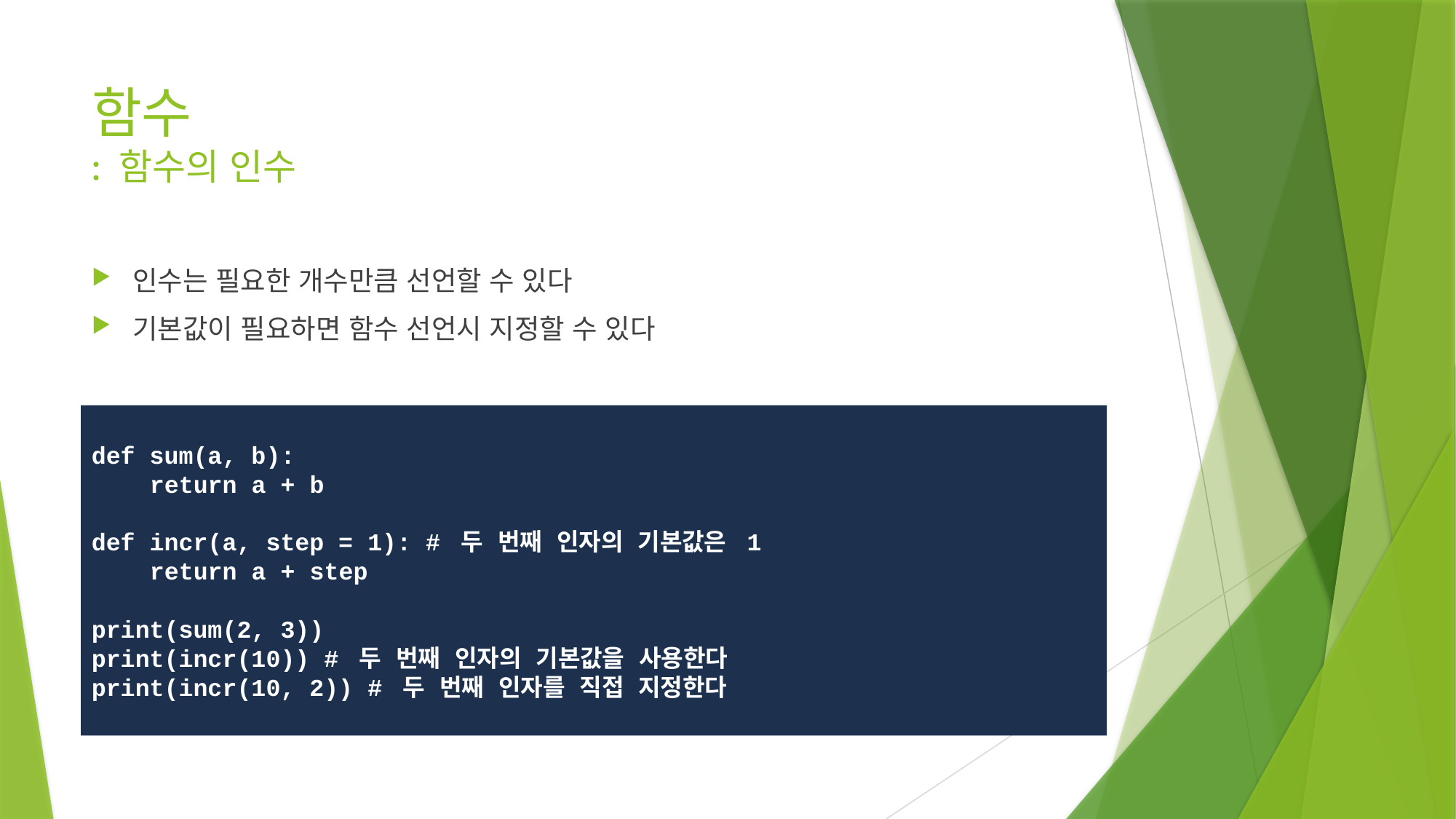

# 함수 : 함수의 인수
인수는 필요한 개수만큼 선언할 수 있다
기본값이 필요하면 함수 선언시 지정할 수 있다

def sum(a, b):
    return a + b
def incr(a, step = 1): # 두 번째 인자의 기본값은 1
    return a + step
print(sum(2, 3))
print(incr(10)) # 두 번째 인자의 기본값을 사용한다
print(incr(10, 2)) # 두 번째 인자를 직접 지정한다